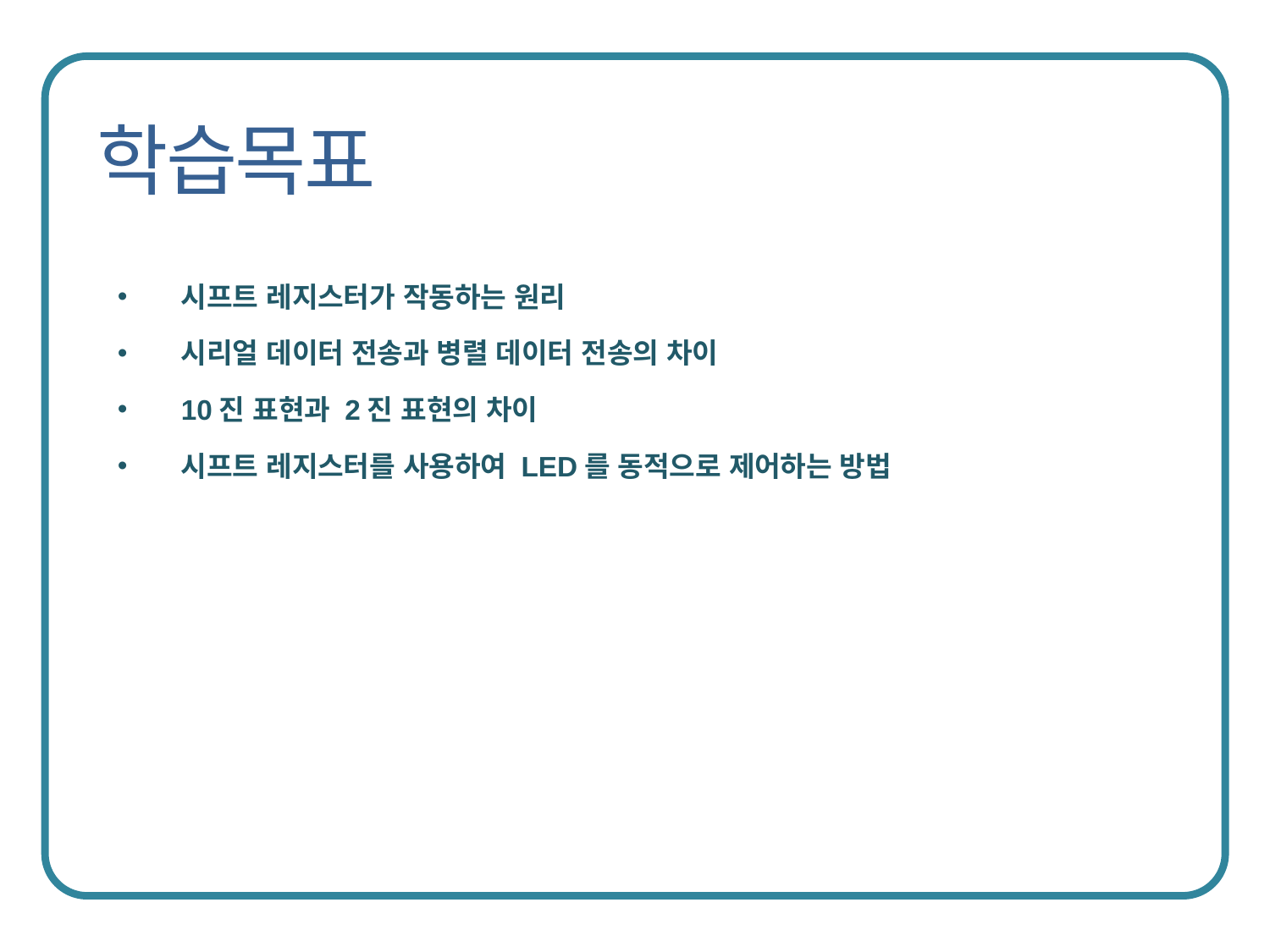

시프트 레지스터가 작동하는 원리
시리얼 데이터 전송과 병렬 데이터 전송의 차이
10진 표현과 2진 표현의 차이
시프트 레지스터를 사용하여 LED를 동적으로 제어하는 방법